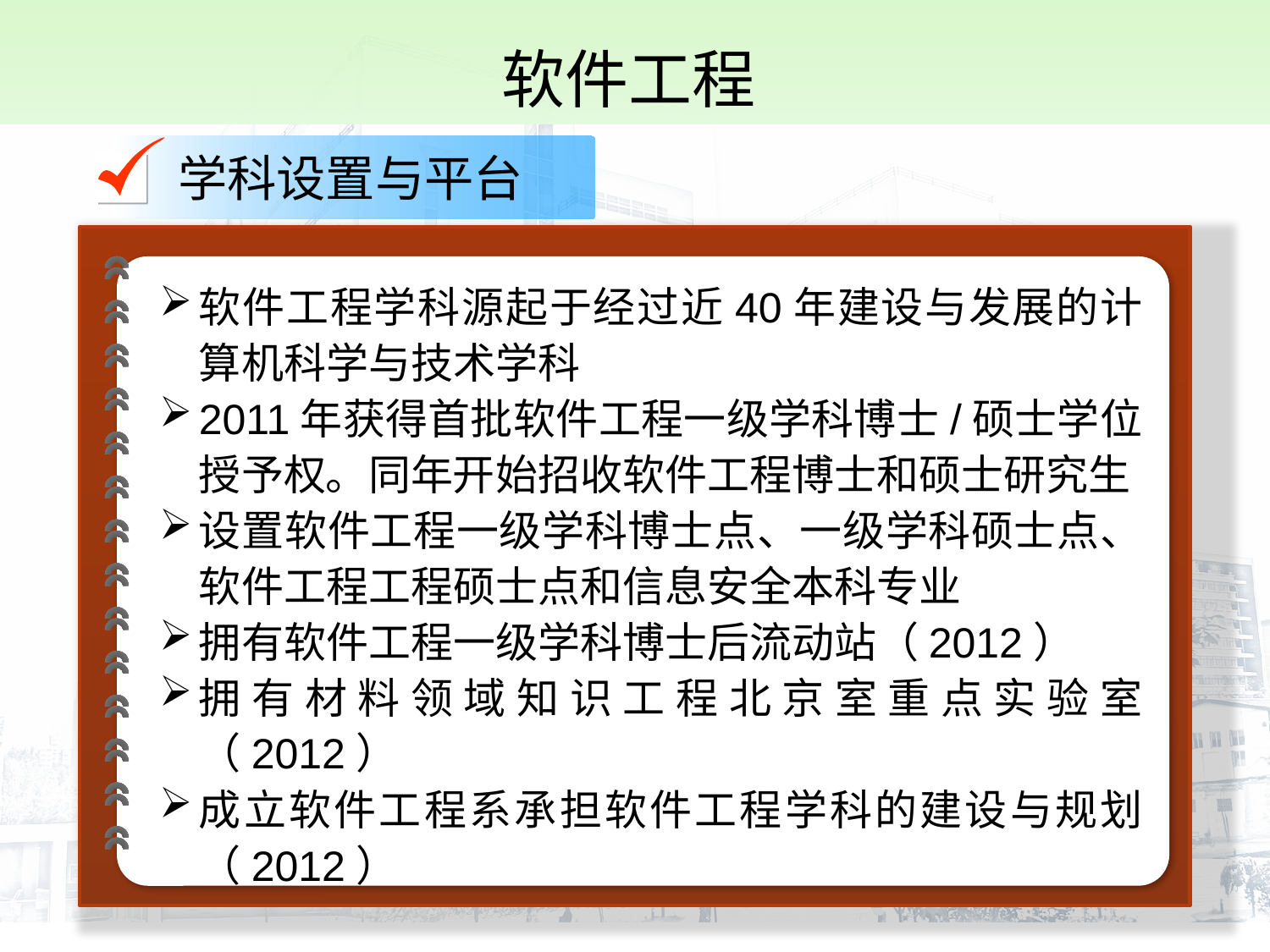

软件工程
学科设置与平台

软件工程学科源起于经过近40年建设与发展的计算机科学与技术学科
2011年获得首批软件工程一级学科博士/硕士学位授予权。同年开始招收软件工程博士和硕士研究生
设置软件工程一级学科博士点、一级学科硕士点、软件工程工程硕士点和信息安全本科专业
拥有软件工程一级学科博士后流动站（2012）
拥有材料领域知识工程北京室重点实验室（2012）
成立软件工程系承担软件工程学科的建设与规划（2012）